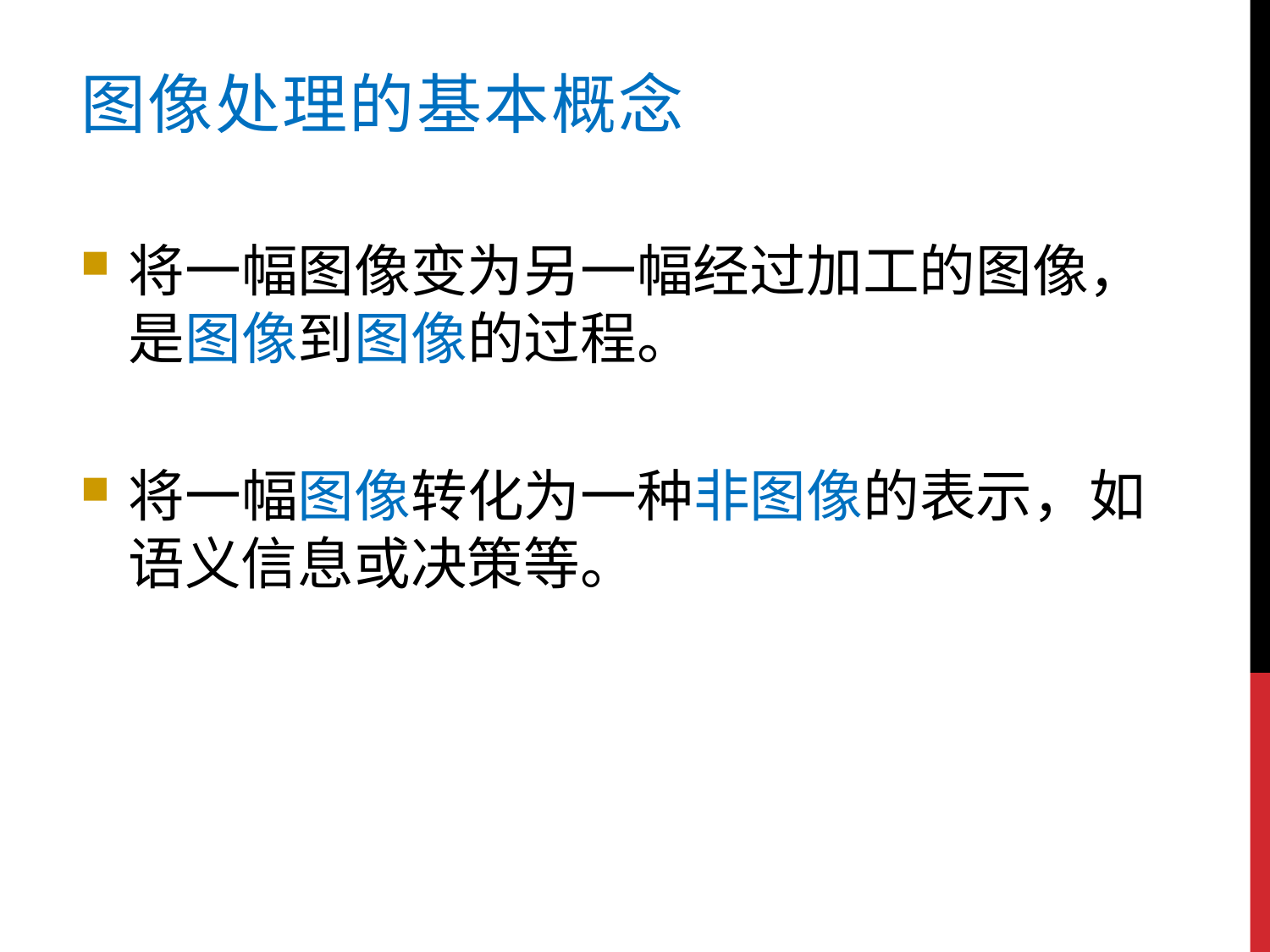

图像处理的基本概念
将一幅图像变为另一幅经过加工的图像，是图像到图像的过程。

将一幅图像转化为一种非图像的表示，如语义信息或决策等。